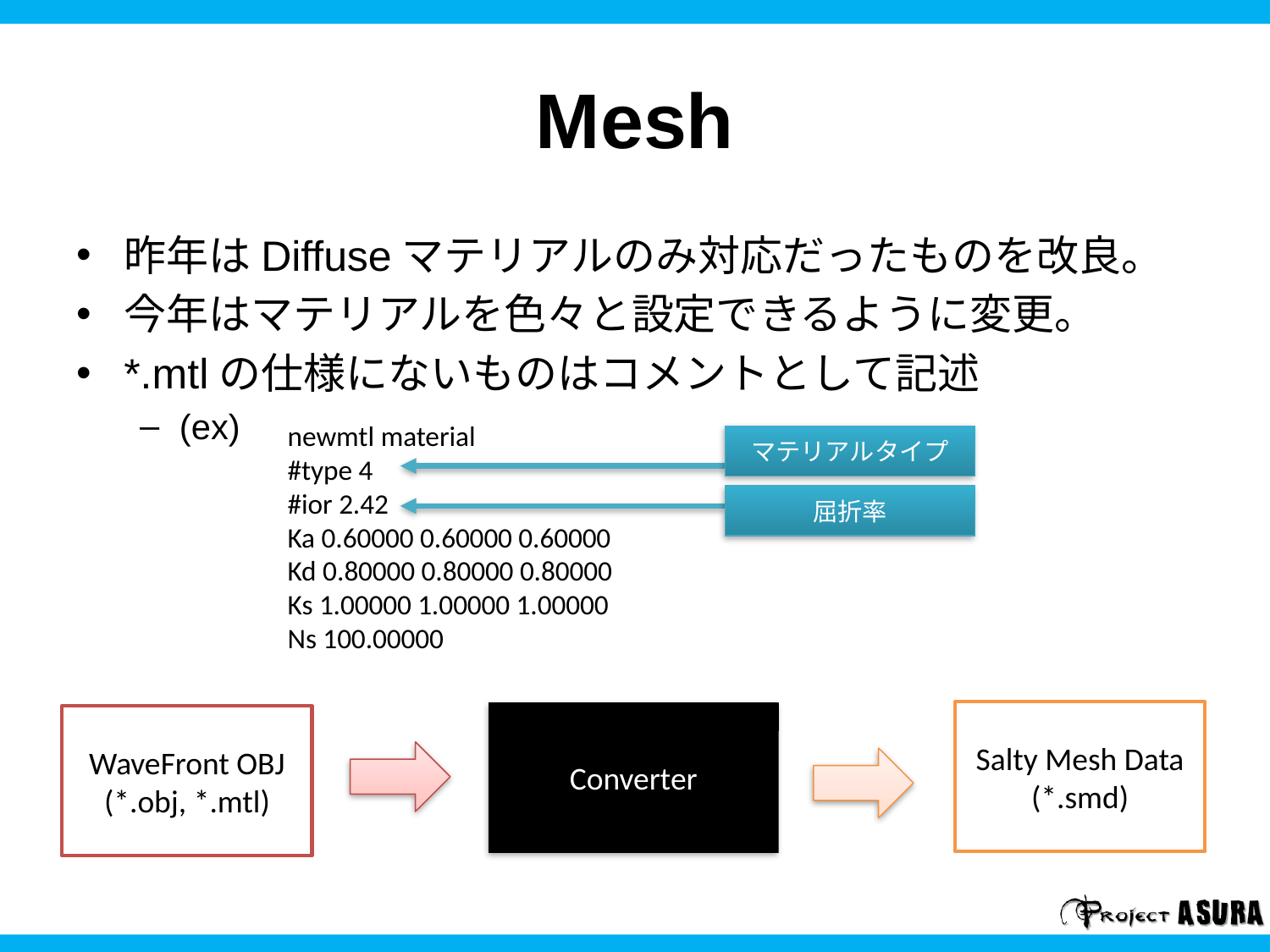

# Mesh
昨年はDiffuseマテリアルのみ対応だったものを改良。
今年はマテリアルを色々と設定できるように変更。
*.mtlの仕様にないものはコメントとして記述
(ex)

newmtl material
#type 4
#ior 2.42
Ka 0.60000 0.60000 0.60000
Kd 0.80000 0.80000 0.80000
Ks 1.00000 1.00000 1.00000
Ns 100.00000
マテリアルタイプ
屈折率
Salty Mesh Data
(*.smd)
Converter
WaveFront OBJ
(*.obj, *.mtl)